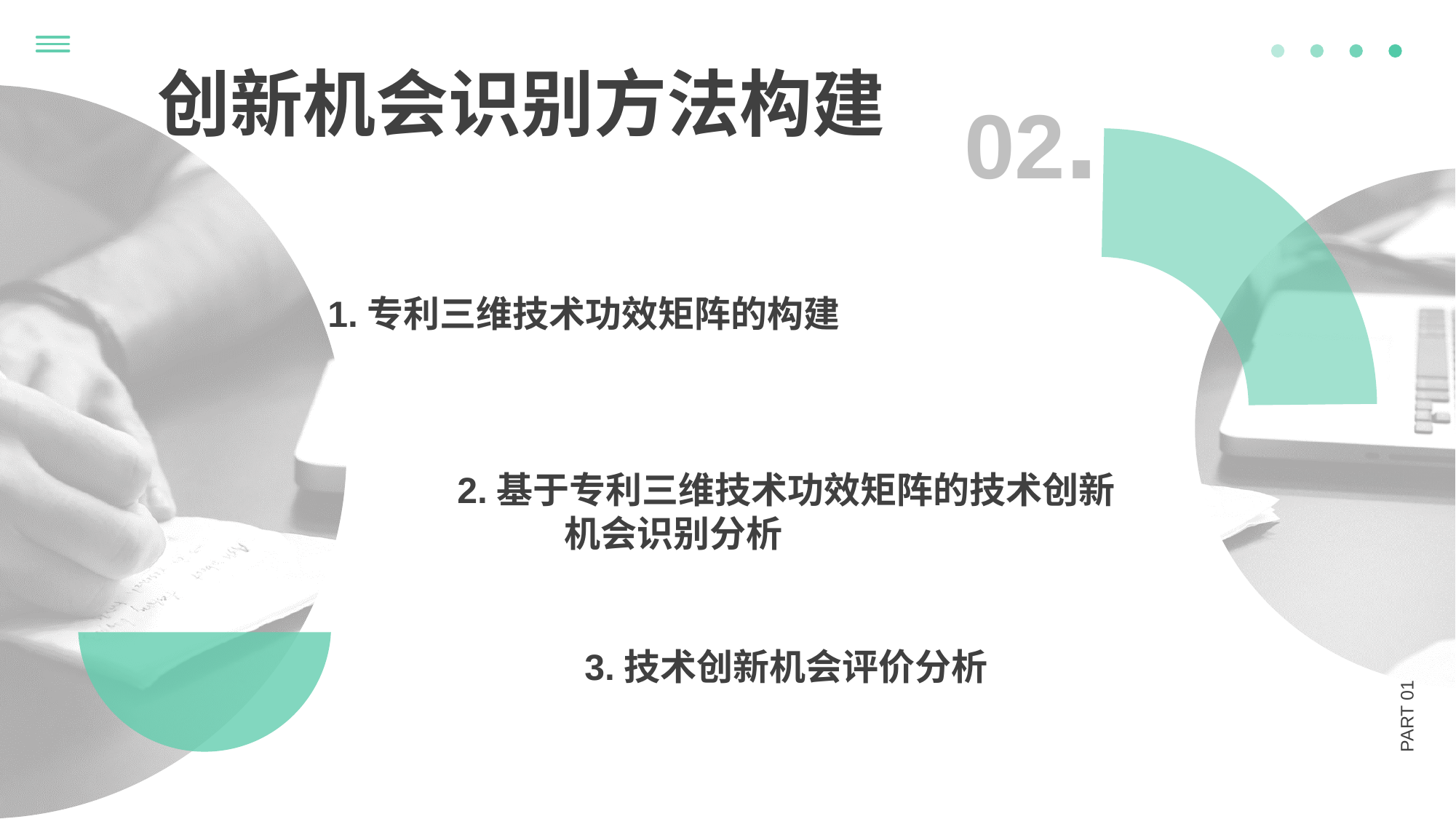

创新机会识别方法构建
02.

1.专利三维技术功效矩阵的构建
2.基于专利三维技术功效矩阵的技术创新
            机会识别分析

3.技术创新机会评价分析
PART 01